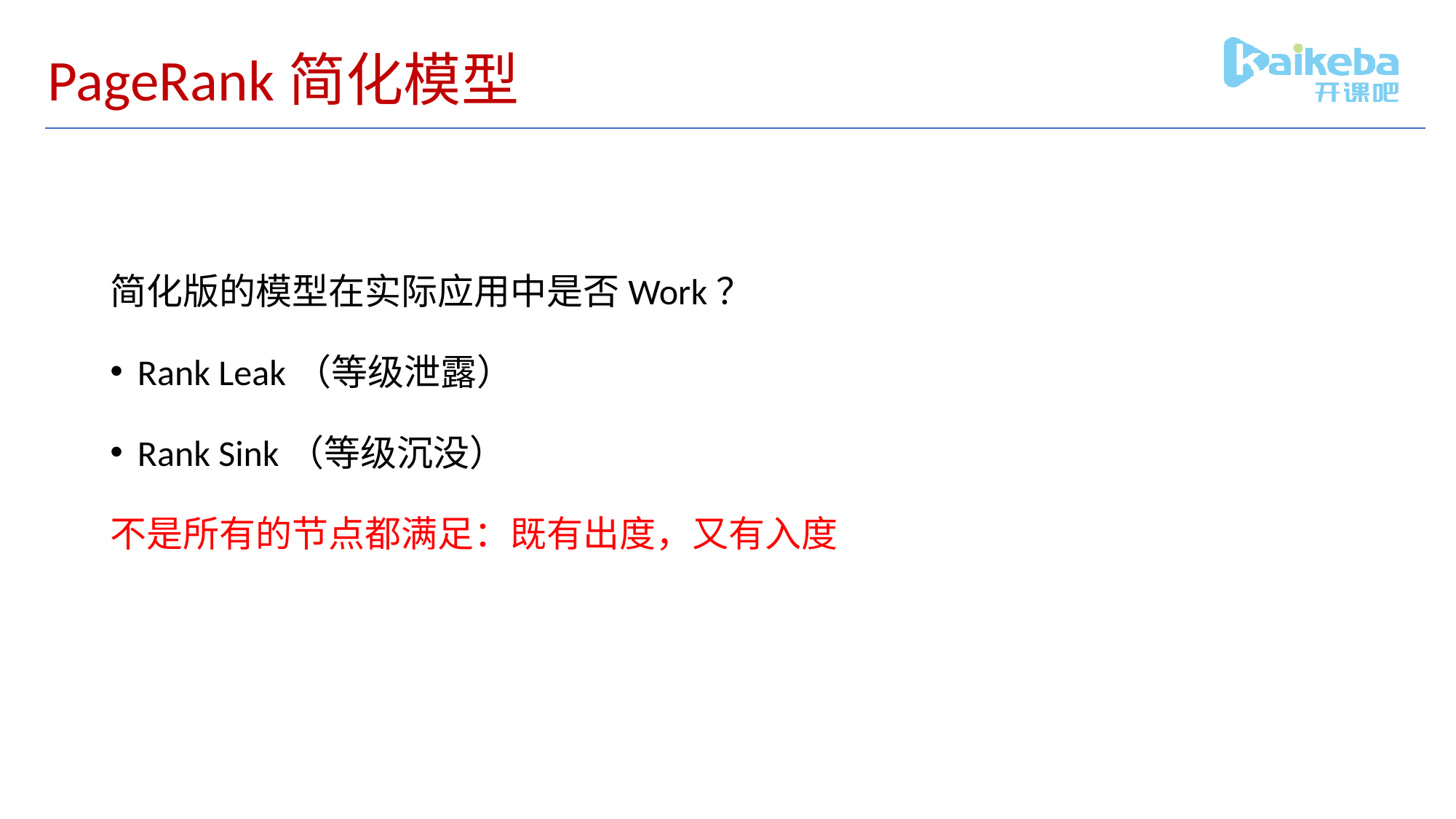

# PageRank简化模型
简化版的模型在实际应用中是否Work？
Rank Leak（等级泄露）
Rank Sink（等级沉没）
不是所有的节点都满足：既有出度，又有入度